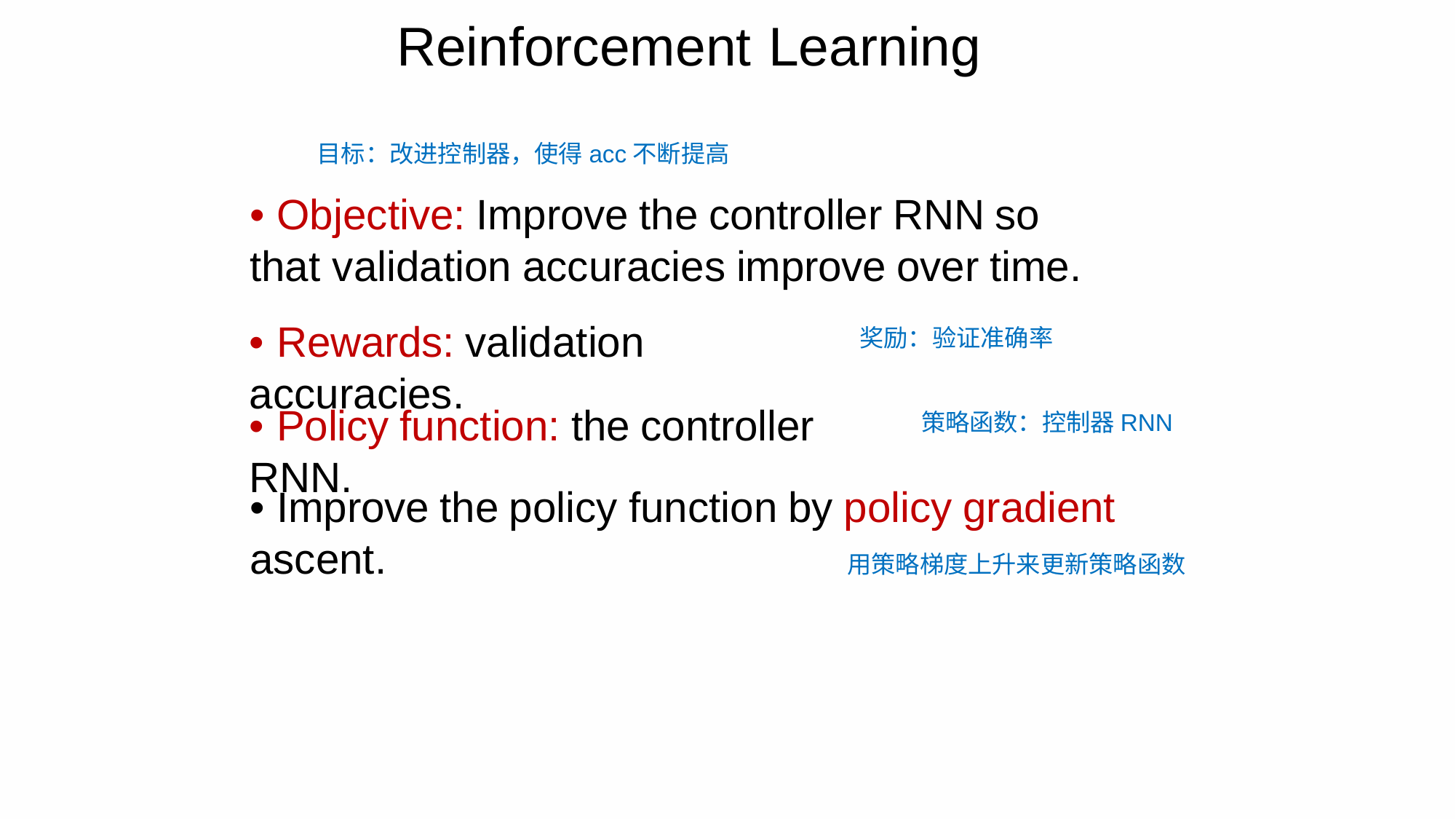

Reinforcement Learning
目标：改进控制器，使得acc不断提高
• Objective: Improve the controller RNN so that validation accuracies improve over time.

• Rewards: validation accuracies.
奖励：验证准确率
• Policy function: the controller RNN.
策略函数：控制器RNN
• Improve the policy function by policy gradient ascent.
用策略梯度上升来更新策略函数